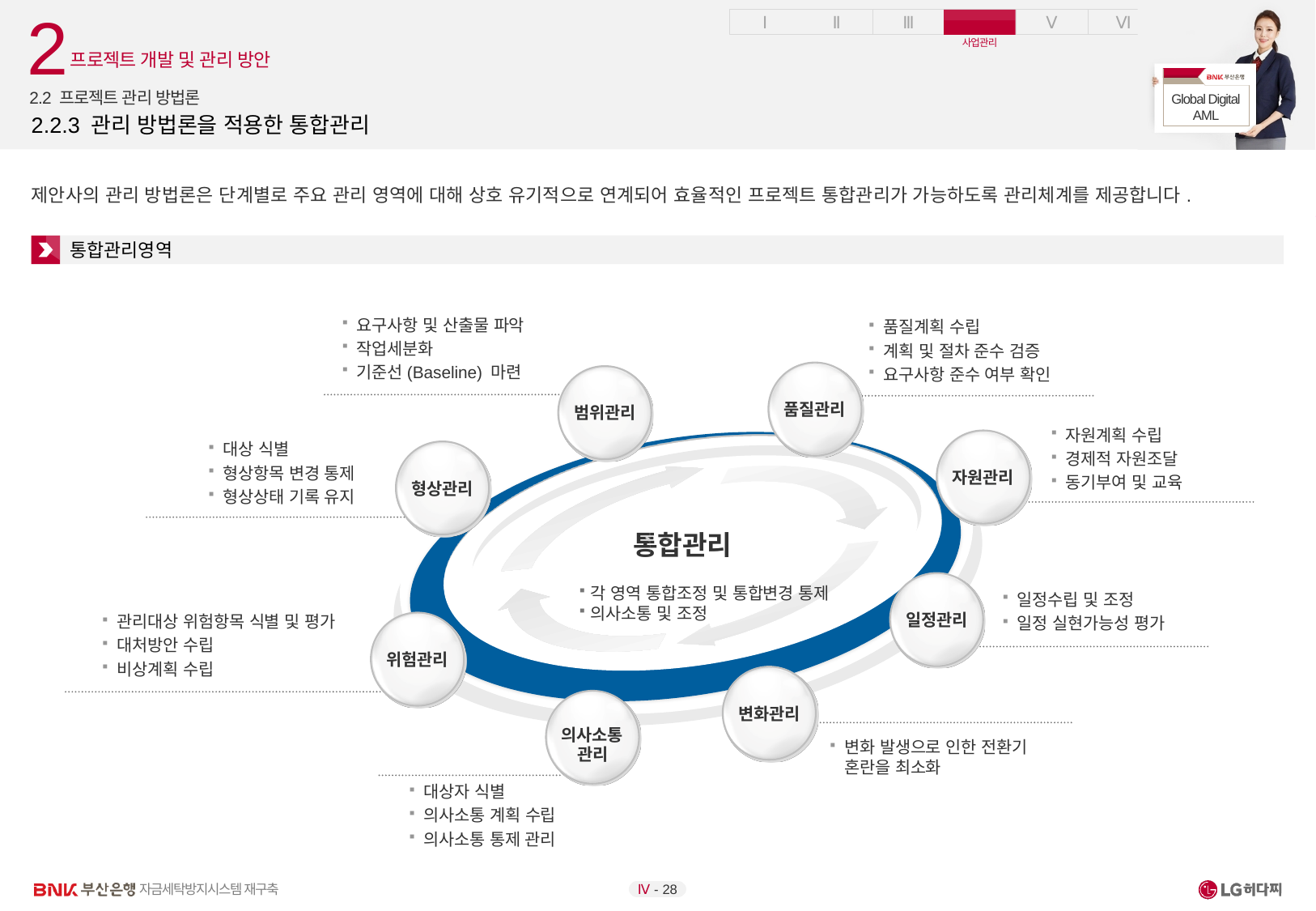

2
프로젝트 개발 및 관리 방안
2.2 프로젝트 관리 방법론
# 2.2.3 관리 방법론을 적용한 통합관리
제안사의 관리 방법론은 단계별로 주요 관리 영역에 대해 상호 유기적으로 연계되어 효율적인 프로젝트 통합관리가 가능하도록 관리체계를 제공합니다.
통합관리영역

요구사항 및 산출물 파악
작업세분화
기준선(Baseline) 마련
품질계획 수립
계획 및 절차 준수 검증
요구사항 준수 여부 확인
품질관리
범위관리

자원계획 수립
경제적 자원조달
동기부여 및 교육
자원관리

대상 식별
형상항목 변경 통제
형상상태 기록 유지
형상관리

통합관리

일정관리

각 영역 통합조정 및 통합변경 통제
의사소통 및 조정
일정수립 및 조정
일정 실현가능성 평가
관리대상 위험항목 식별 및 평가
대처방안 수립
비상계획 수립
위험관리

변화관리
의사소통
관리

변화 발생으로 인한 전환기 혼란을 최소화

대상자 식별
의사소통 계획 수립
의사소통 통제 관리
Ⅳ - 28